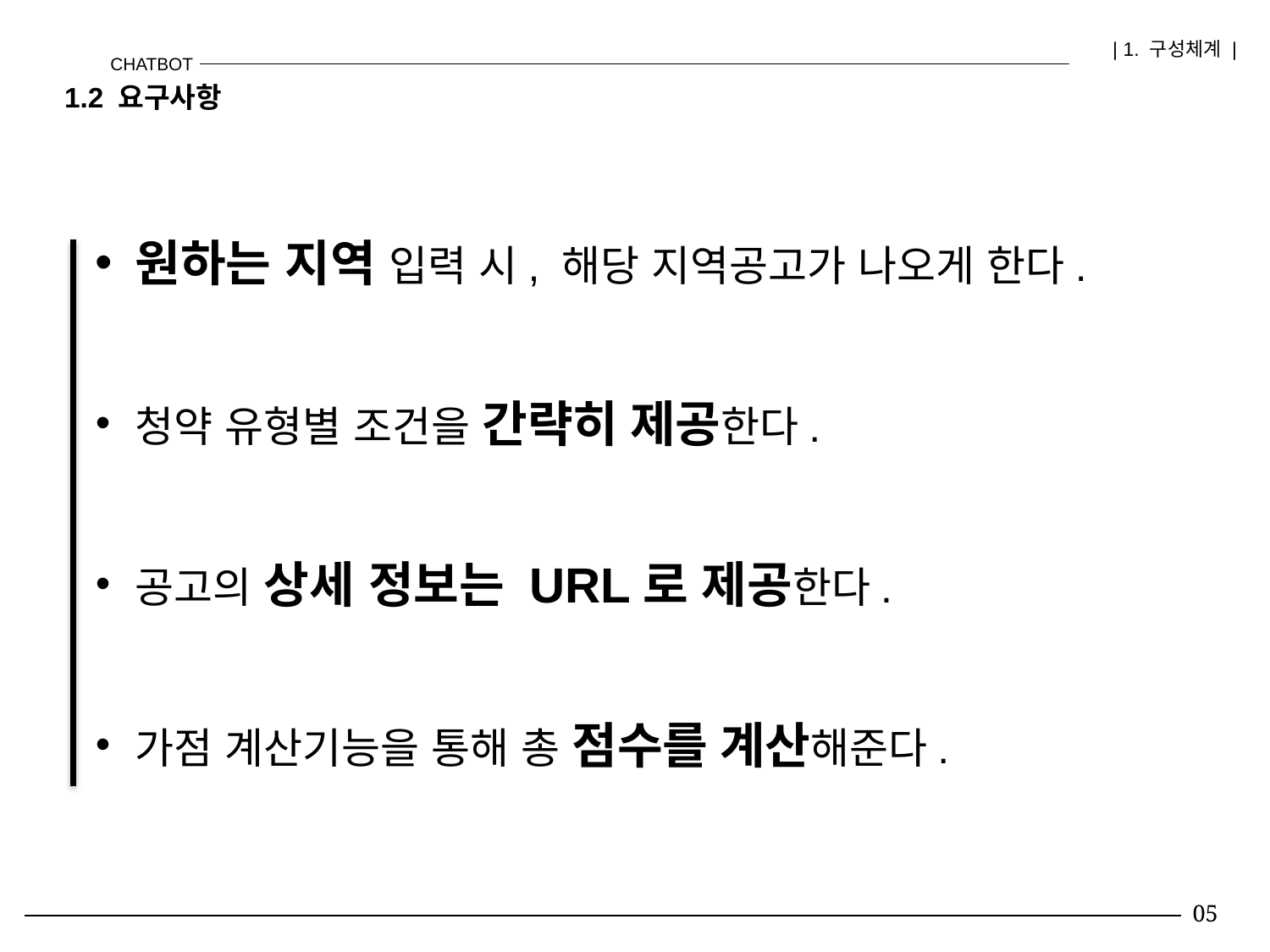

| 1. 구성체계 |
CHATBOT PROJECT
1.2 요구사항
원하는 지역 입력 시, 해당 지역공고가 나오게 한다.

청약 유형별 조건을 간략히 제공한다.

공고의 상세 정보는 URL로 제공한다.

가점 계산기능을 통해 총 점수를 계산해준다.

05